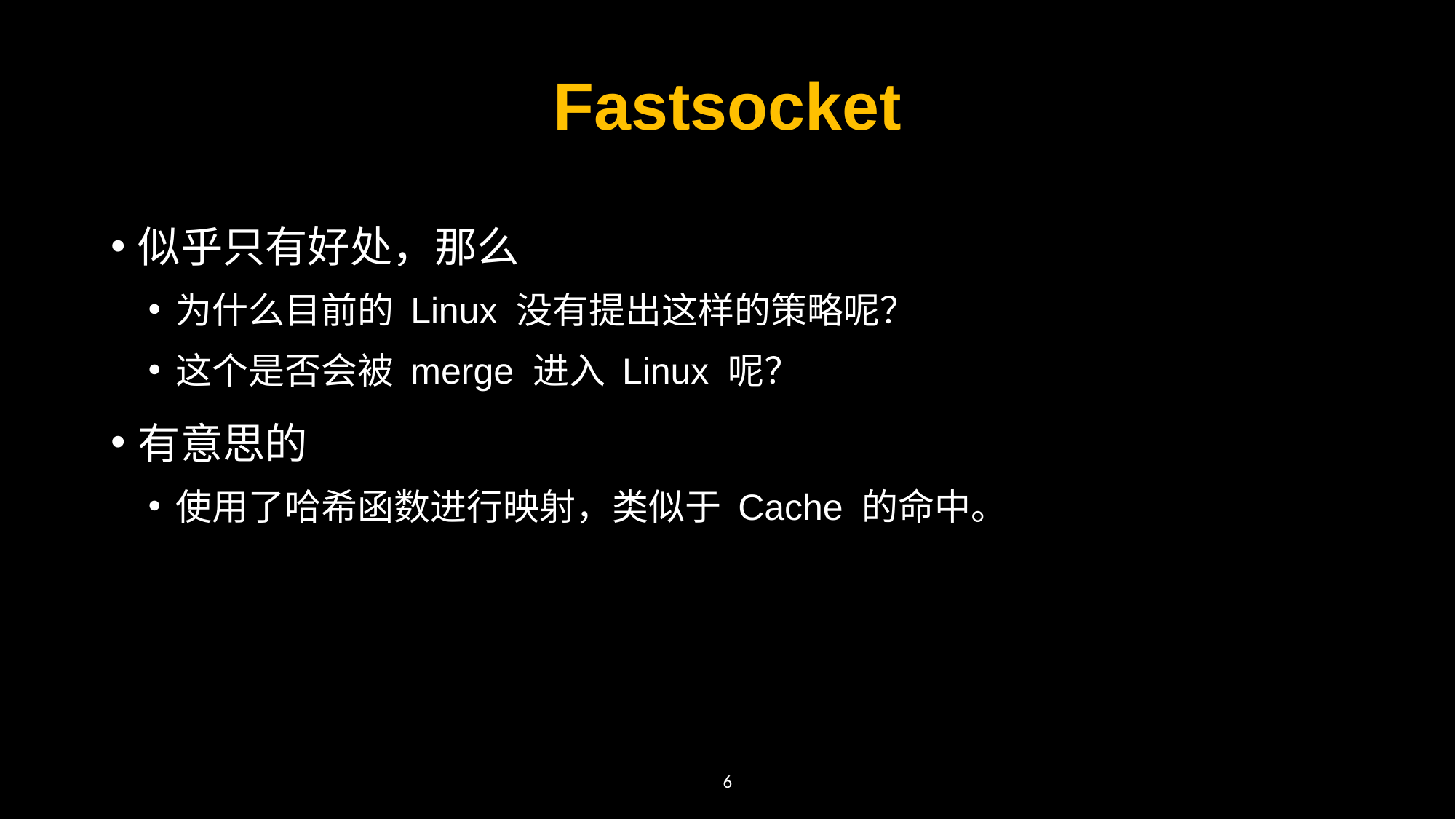

# Fastsocket
似乎只有好处，那么
为什么目前的 Linux 没有提出这样的策略呢？
这个是否会被 merge 进入 Linux 呢？
有意思的
使用了哈希函数进行映射，类似于 Cache 的命中。
6